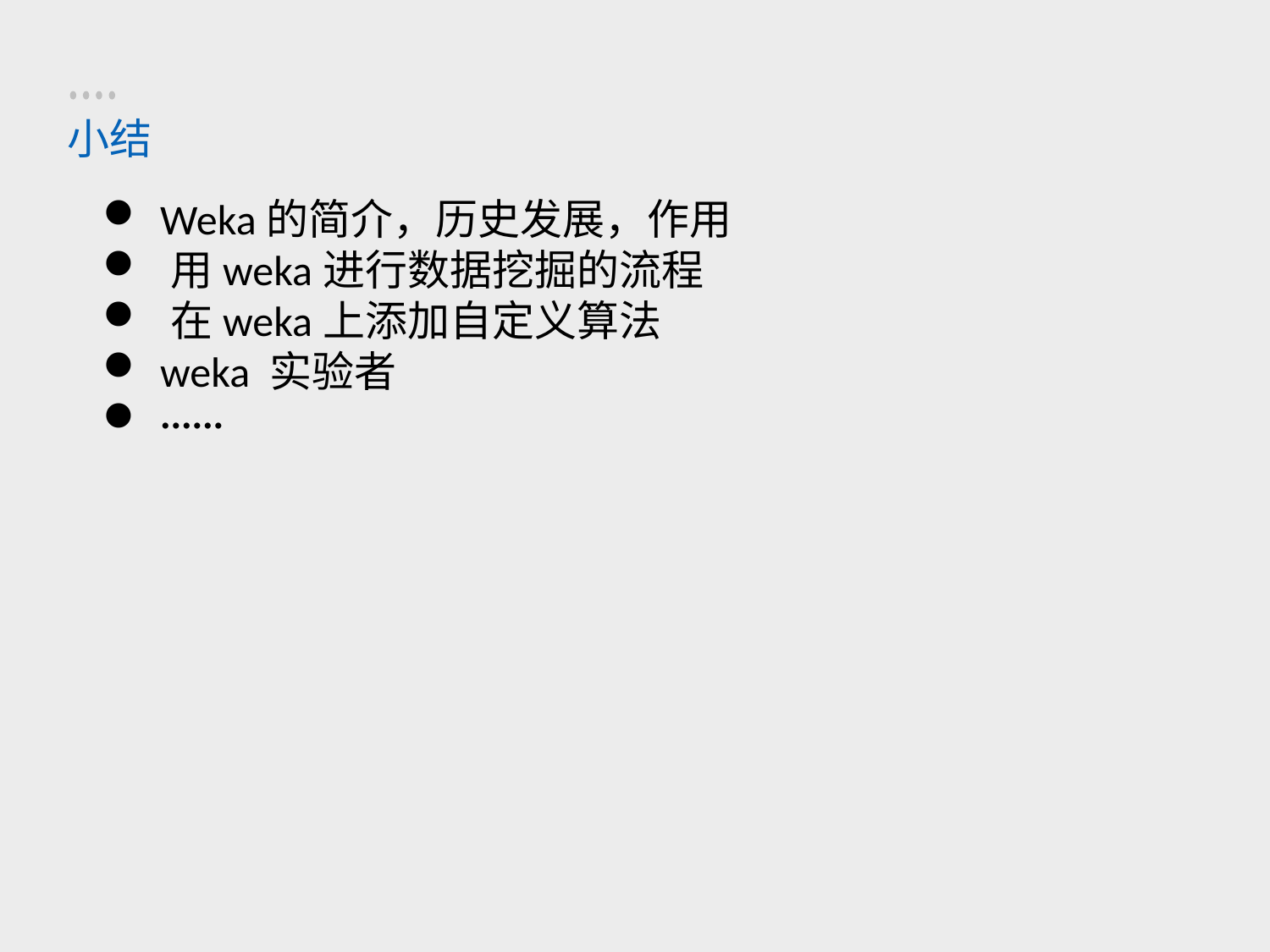

小结
 Weka的简介，历史发展，作用
 用weka进行数据挖掘的流程
 在weka上添加自定义算法
 weka 实验者
 ······